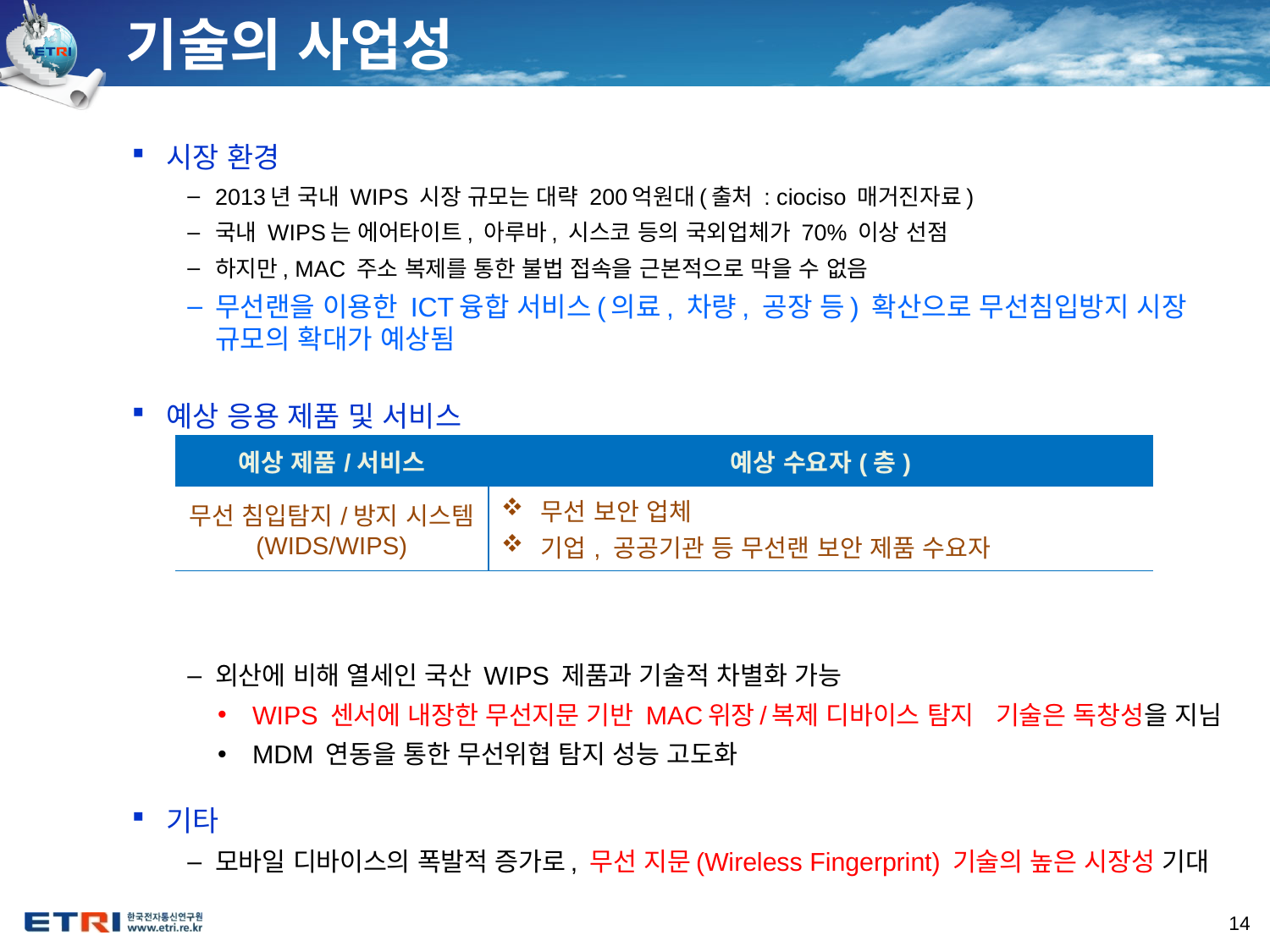

# 기술의 사업성
시장 환경
2013년 국내 WIPS 시장 규모는 대략 200억원대(출처 : ciociso 매거진자료)
국내 WIPS는 에어타이트, 아루바, 시스코 등의 국외업체가 70% 이상 선점
하지만, MAC 주소 복제를 통한 불법 접속을 근본적으로 막을 수 없음
무선랜을 이용한 ICT융합 서비스(의료, 차량, 공장 등) 확산으로 무선침입방지 시장 규모의 확대가 예상됨

예상 응용 제품 및 서비스

외산에 비해 열세인 국산 WIPS 제품과 기술적 차별화 가능
WIPS 센서에 내장한 무선지문 기반 MAC위장/복제 디바이스 탐지   기술은 독창성을 지님
MDM 연동을 통한 무선위협 탐지 성능 고도화

기타
모바일 디바이스의 폭발적 증가로, 무선 지문(Wireless Fingerprint) 기술의 높은 시장성 기대
| 예상 제품/서비스 | 예상 수요자(층) |
| --- | --- |
| 무선 침입탐지/방지 시스템 (WIDS/WIPS) | 무선 보안 업체 기업, 공공기관 등 무선랜 보안 제품 수요자 |